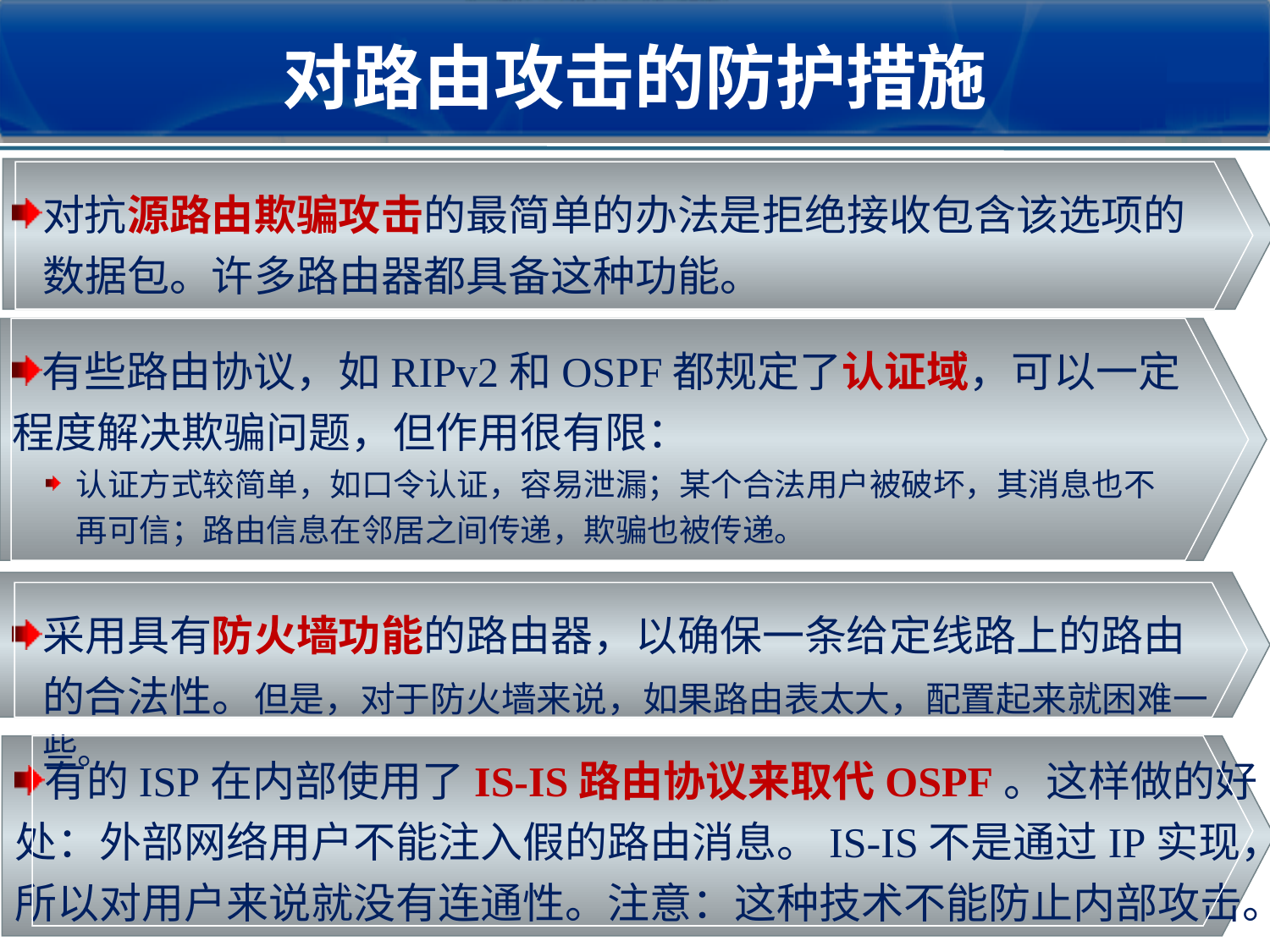

对路由攻击的防护措施

对抗源路由欺骗攻击的最简单的办法是拒绝接收包含该选项的数据包。许多路由器都具备这种功能。

有些路由协议，如RIPv2和OSPF都规定了认证域，可以一定程度解决欺骗问题，但作用很有限：
认证方式较简单，如口令认证，容易泄漏；某个合法用户被破坏，其消息也不再可信；路由信息在邻居之间传递，欺骗也被传递。

采用具有防火墙功能的路由器，以确保一条给定线路上的路由的合法性。但是，对于防火墙来说，如果路由表太大，配置起来就困难一些。

有的ISP在内部使用了IS-IS路由协议来取代OSPF。这样做的好
处：外部网络用户不能注入假的路由消息。IS-IS不是通过IP实现，
所以对用户来说就没有连通性。注意：这种技术不能防止内部攻击。